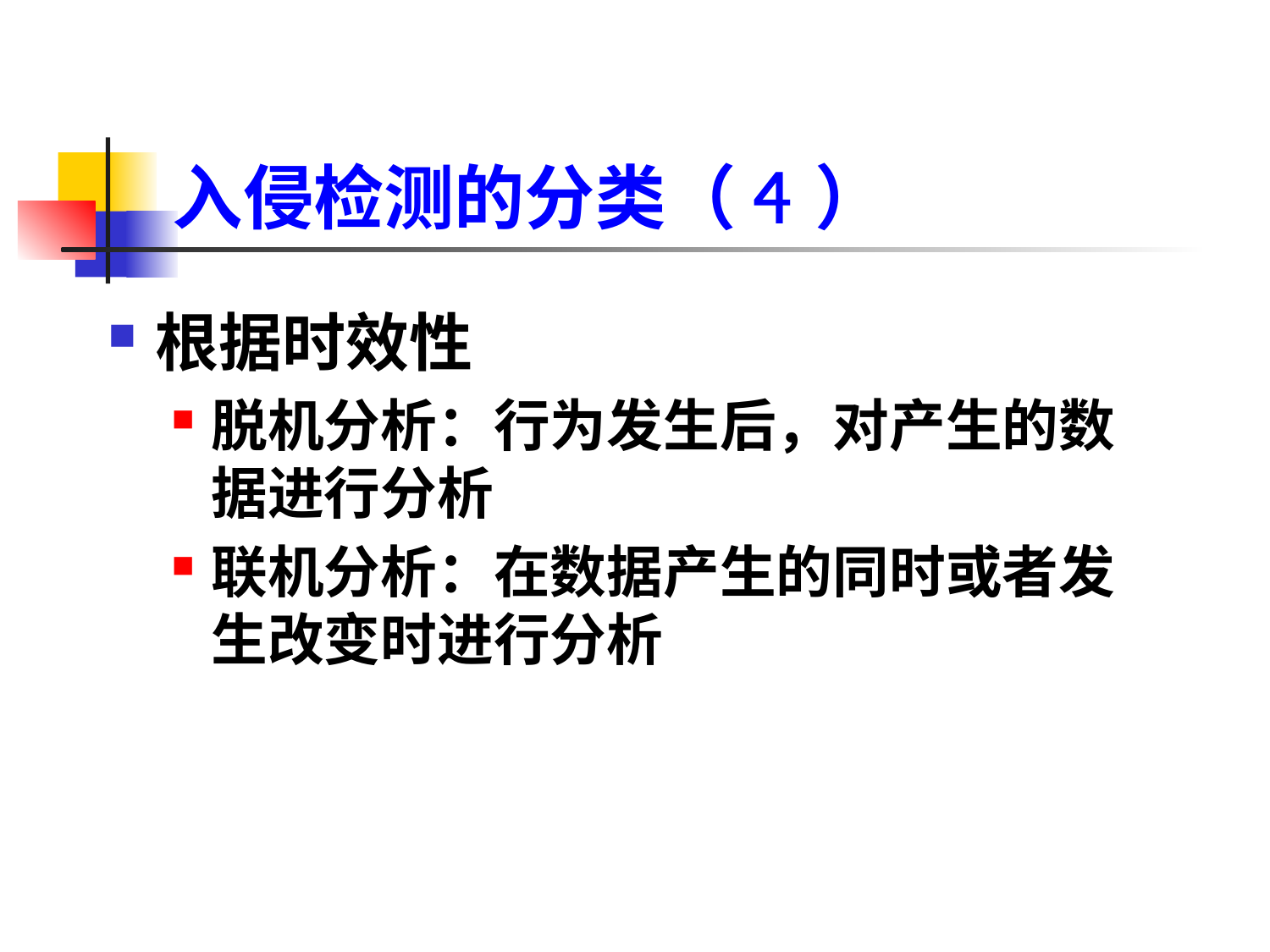

# 入侵检测的分类（4）
根据时效性
脱机分析：行为发生后，对产生的数据进行分析
联机分析：在数据产生的同时或者发生改变时进行分析